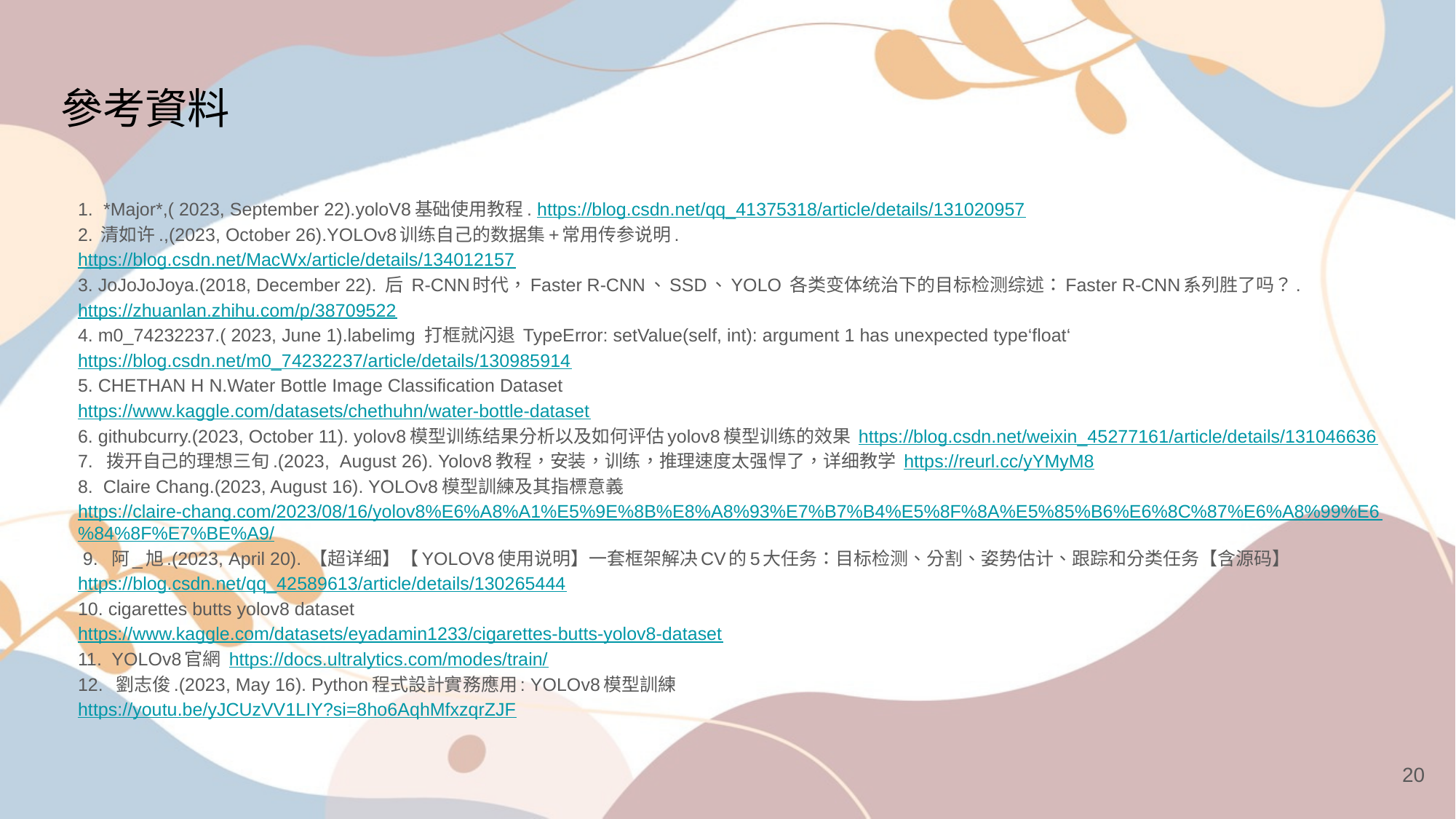

# 參考資料
1.  *Major*,( 2023, September 22).yoloV8基础使用教程. https://blog.csdn.net/qq_41375318/article/details/131020957
2. 清如许.,(2023, October 26).YOLOv8训练自己的数据集+常用传参说明.
https://blog.csdn.net/MacWx/article/details/134012157
3. JoJoJoJoya.(2018, December 22). 后 R-CNN时代，Faster R-CNN、SSD、YOLO 各类变体统治下的目标检测综述：Faster R-CNN系列胜了吗？.
https://zhuanlan.zhihu.com/p/38709522
4. m0_74232237.( 2023, June 1).labelimg 打框就闪退 TypeError: setValue(self, int): argument 1 has unexpected type‘float‘
https://blog.csdn.net/m0_74232237/article/details/130985914
5. CHETHAN H N.Water Bottle Image Classification Dataset
https://www.kaggle.com/datasets/chethuhn/water-bottle-dataset
6. githubcurry.(2023, October 11). yolov8模型训练结果分析以及如何评估yolov8模型训练的效果 https://blog.csdn.net/weixin_45277161/article/details/131046636
7.  拨开自己的理想三旬.(2023,  August 26). Yolov8教程，安装，训练，推理速度太强悍了，详细教学 https://reurl.cc/yYMyM8
8.  Claire Chang.(2023, August 16). YOLOv8模型訓練及其指標意義
https://claire-chang.com/2023/08/16/yolov8%E6%A8%A1%E5%9E%8B%E8%A8%93%E7%B7%B4%E5%8F%8A%E5%85%B6%E6%8C%87%E6%A8%99%E6%84%8F%E7%BE%A9/
 9.  阿_旭.(2023, April 20). 【超详细】【YOLOV8使用说明】一套框架解决CV的5大任务：目标检测、分割、姿势估计、跟踪和分类任务【含源码】
https://blog.csdn.net/qq_42589613/article/details/130265444
10. cigarettes butts yolov8 dataset
https://www.kaggle.com/datasets/eyadamin1233/cigarettes-butts-yolov8-dataset
11.  YOLOv8官網 https://docs.ultralytics.com/modes/train/
12.  劉志俊.(2023, May 16). Python程式設計實務應用: YOLOv8模型訓練
https://youtu.be/yJCUzVV1LIY?si=8ho6AqhMfxzqrZJF

20